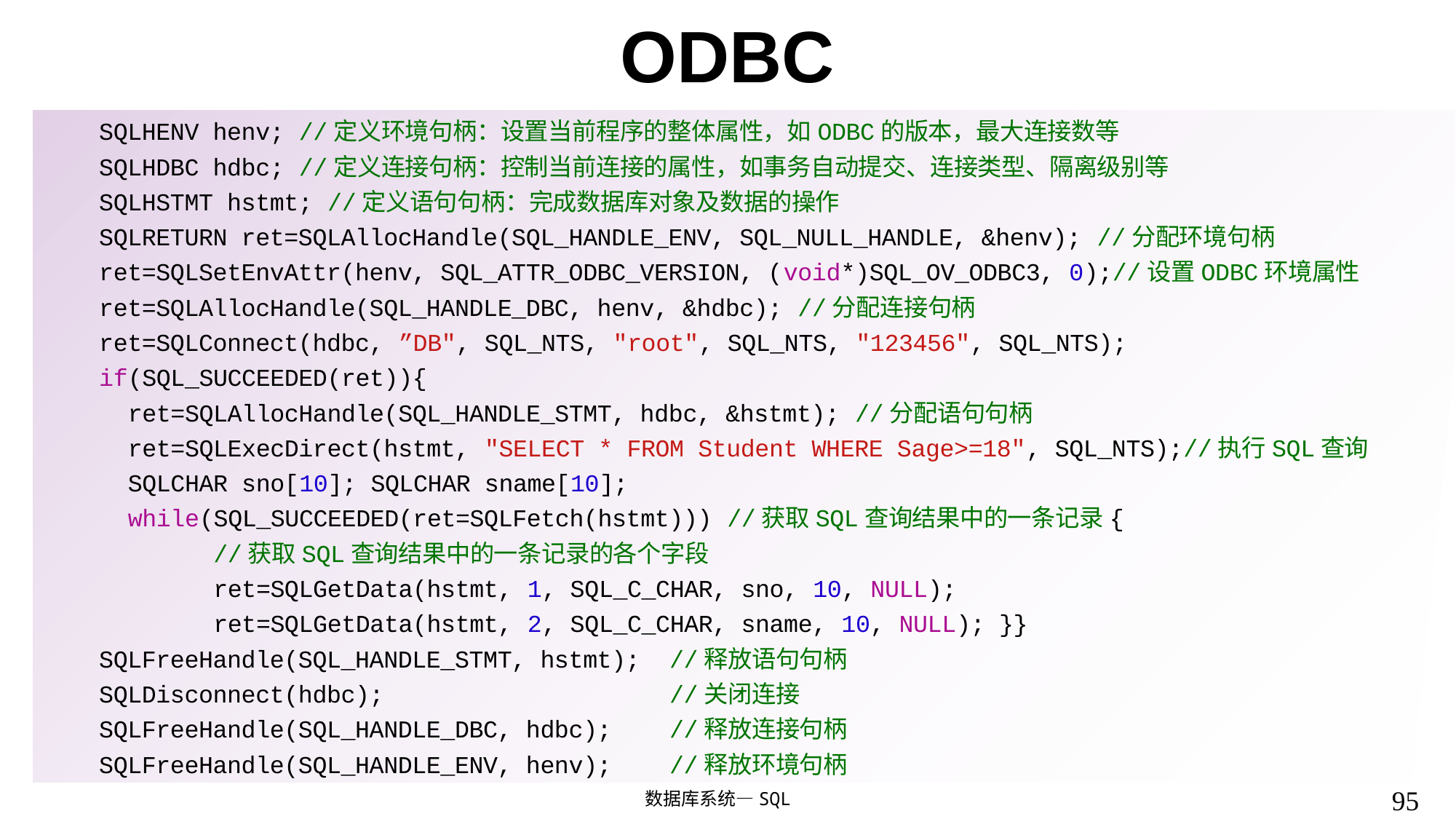

# ODBC

SQLHENV henv; //定义环境句柄：设置当前程序的整体属性，如ODBC的版本，最大连接数等
SQLHDBC hdbc; //定义连接句柄：控制当前连接的属性，如事务自动提交、连接类型、隔离级别等
SQLHSTMT hstmt; //定义语句句柄：完成数据库对象及数据的操作
SQLRETURN ret=SQLAllocHandle(SQL_HANDLE_ENV, SQL_NULL_HANDLE, &henv); //分配环境句柄
ret=SQLSetEnvAttr(henv, SQL_ATTR_ODBC_VERSION, (void*)SQL_OV_ODBC3, 0);//设置ODBC环境属性
ret=SQLAllocHandle(SQL_HANDLE_DBC, henv, &hdbc); //分配连接句柄
ret=SQLConnect(hdbc, ”DB", SQL_NTS, "root", SQL_NTS, "123456", SQL_NTS);
if(SQL_SUCCEEDED(ret)){
  ret=SQLAllocHandle(SQL_HANDLE_STMT, hdbc, &hstmt); //分配语句句柄
  ret=SQLExecDirect(hstmt, "SELECT * FROM Student WHERE Sage>=18", SQL_NTS);//执行SQL查询
  SQLCHAR sno[10]; SQLCHAR sname[10];
  while(SQL_SUCCEEDED(ret=SQLFetch(hstmt))) //获取SQL查询结果中的一条记录{
        //获取SQL查询结果中的一条记录的各个字段
        ret=SQLGetData(hstmt, 1, SQL_C_CHAR, sno, 10, NULL);
        ret=SQLGetData(hstmt, 2, SQL_C_CHAR, sname, 10, NULL); }}
SQLFreeHandle(SQL_HANDLE_STMT, hstmt);  //释放语句句柄
SQLDisconnect(hdbc);                    //关闭连接
SQLFreeHandle(SQL_HANDLE_DBC, hdbc);    //释放连接句柄
SQLFreeHandle(SQL_HANDLE_ENV, henv);    //释放环境句柄
95
数据库系统—SQL